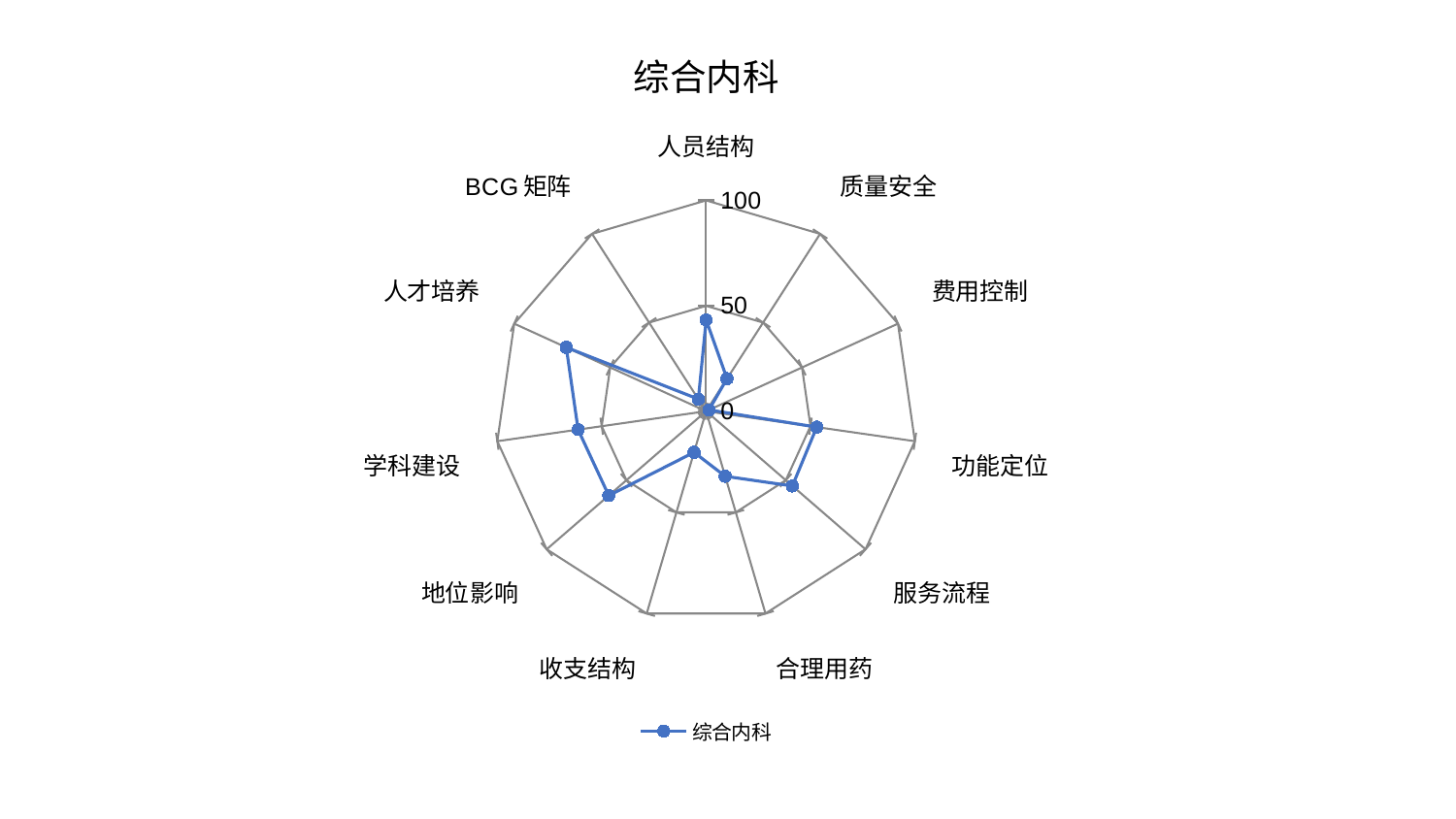

### Chart: 综合内科

| Category | 综合内科 |
|---|---|
| 人员结构 | 43.289400251348965 |
| 质量安全 | 18.35742127377258 |
| 费用控制 | 1.4998638343365966 |
| 功能定位 | 52.98578958349545 |
| 服务流程 | 54.12017139755789 |
| 合理用药 | 32.152518510946905 |
| 收支结构 | 20.31925830303683 |
| 地位影响 | 61.08234113113313 |
| 学科建设 | 61.313170988916134 |
| 人才培养 | 72.88131108780657 |
| BCG矩阵 | 6.821266582728103 |
166